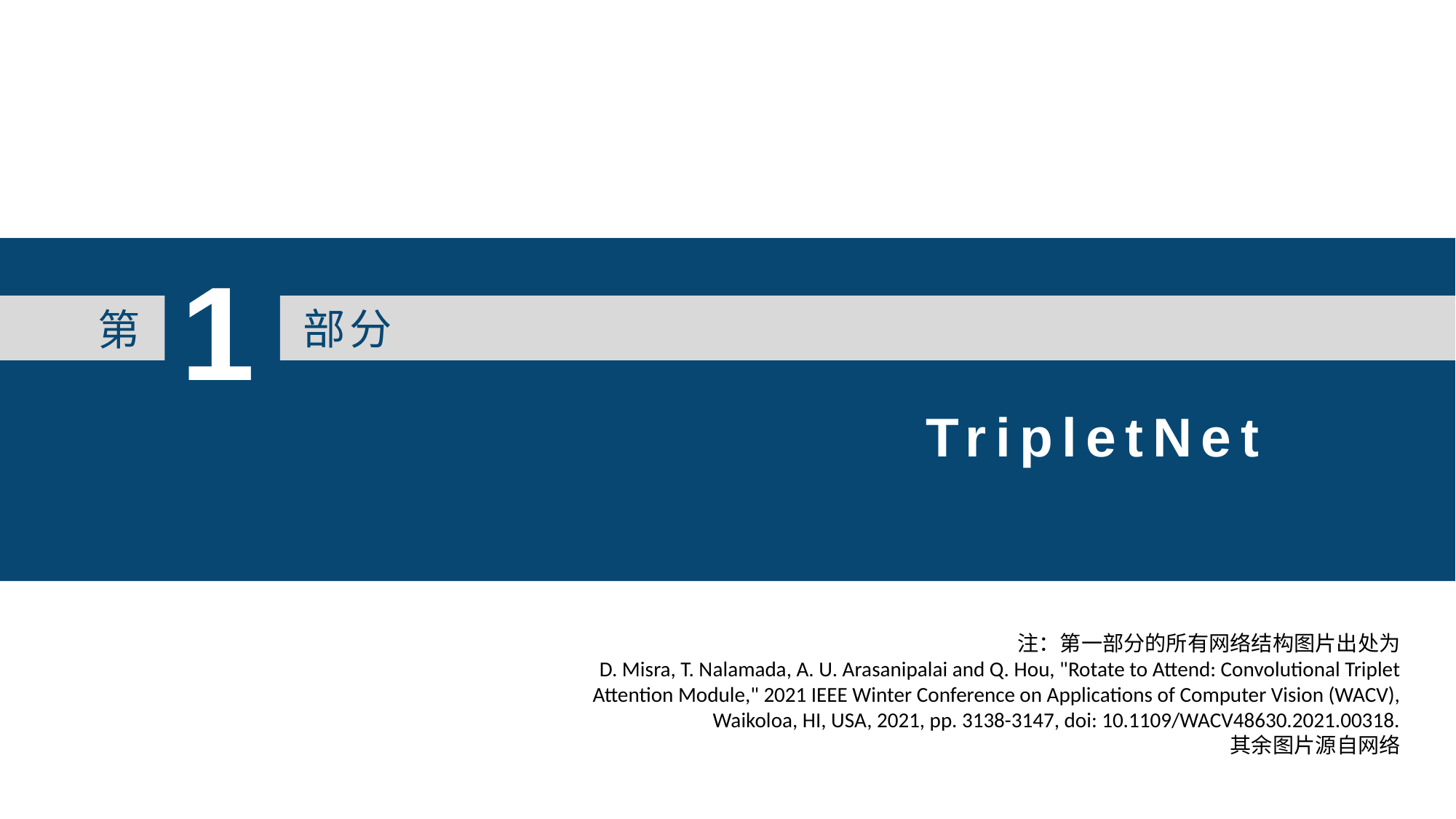

1

部分
第
TripletNet
注：第一部分的所有网络结构图片出处为
D. Misra, T. Nalamada, A. U. Arasanipalai and Q. Hou, "Rotate to Attend: Convolutional Triplet Attention Module," 2021 IEEE Winter Conference on Applications of Computer Vision (WACV), Waikoloa, HI, USA, 2021, pp. 3138-3147, doi: 10.1109/WACV48630.2021.00318.
其余图片源自网络